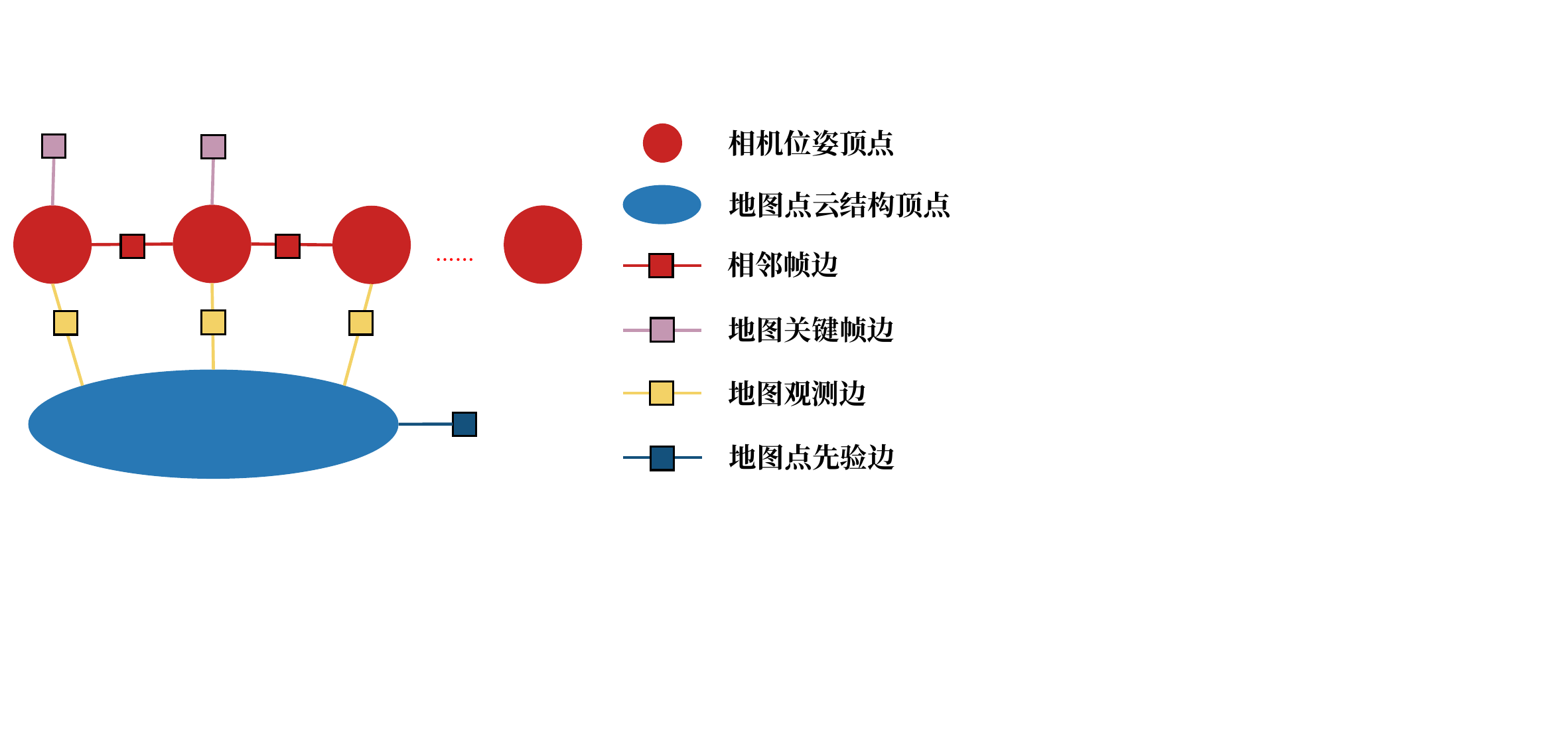

相机位姿顶点

地图点云结构顶点

……

相邻帧边

地图关键帧边

地图观测边

地图点先验边